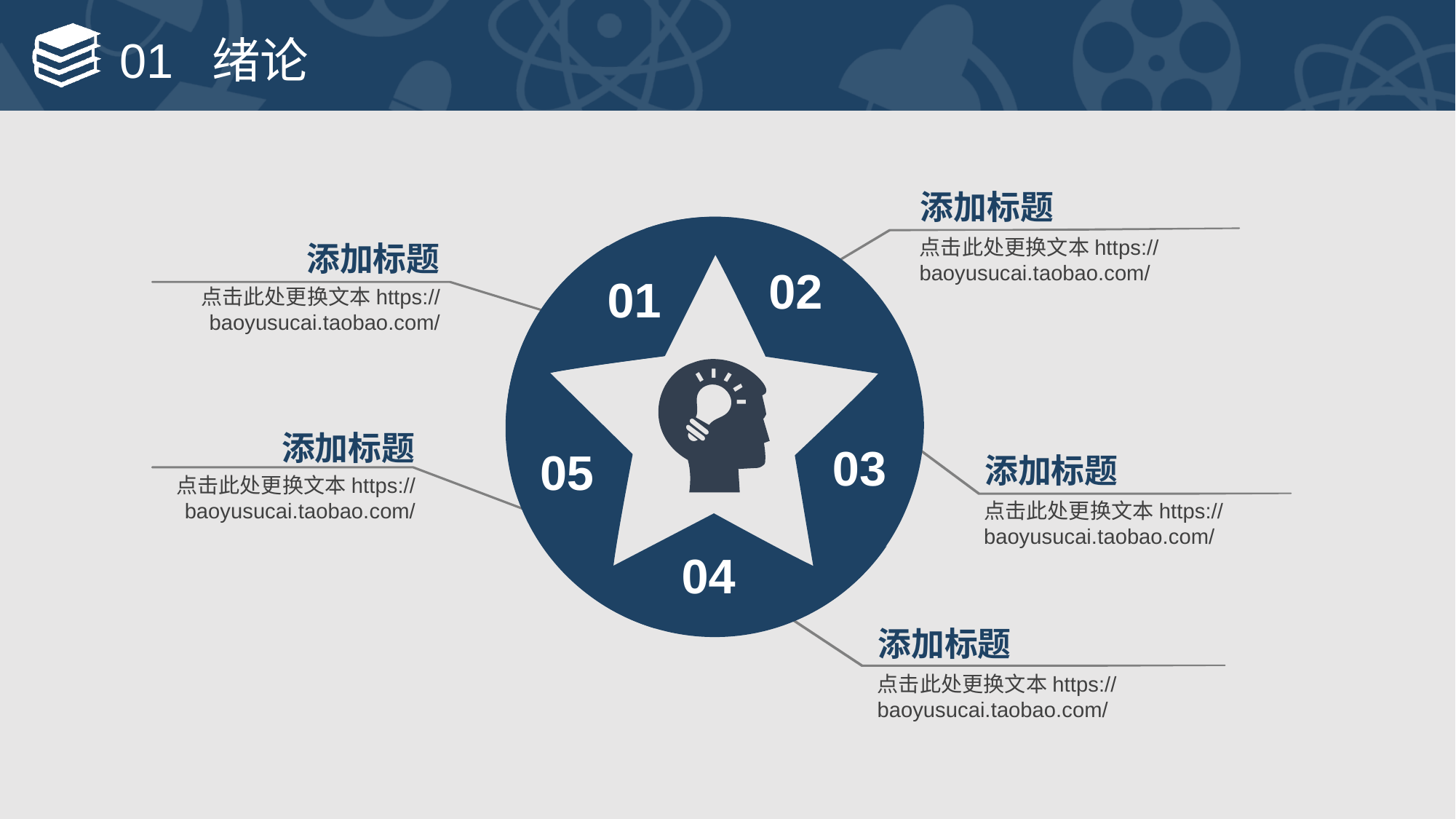

# 01  绪论

添加标题

02

点击此处更换文本https://baoyusucai.taobao.com/
添加标题

01
点击此处更换文本https://baoyusucai.taobao.com/

03

05

添加标题

添加标题
点击此处更换文本https://baoyusucai.taobao.com/

点击此处更换文本https://baoyusucai.taobao.com/

04

添加标题
点击此处更换文本https://baoyusucai.taobao.com/